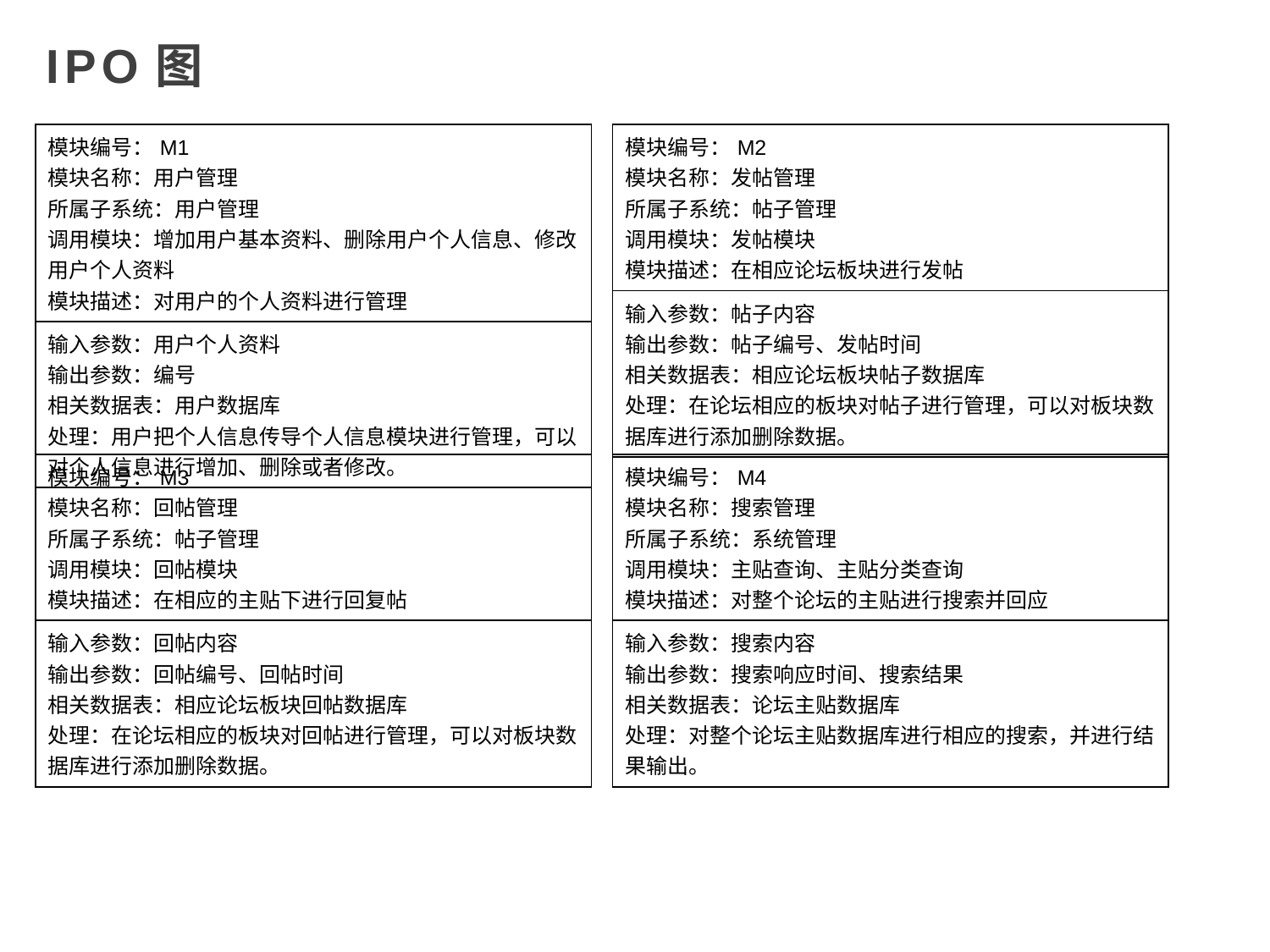

IPO图
| 模块编号：M1 模块名称：用户管理 所属子系统：用户管理 调用模块：增加用户基本资料、删除用户个人信息、修改用户个人资料 模块描述：对用户的个人资料进行管理 |
| --- |
| 输入参数：用户个人资料 输出参数：编号 相关数据表：用户数据库 处理：用户把个人信息传导个人信息模块进行管理，可以对个人信息进行增加、删除或者修改。 |
| 模块编号：M2 模块名称：发帖管理 所属子系统：帖子管理 调用模块：发帖模块 模块描述：在相应论坛板块进行发帖 |
| --- |
| 输入参数：帖子内容 输出参数：帖子编号、发帖时间 相关数据表：相应论坛板块帖子数据库 处理：在论坛相应的板块对帖子进行管理，可以对板块数据库进行添加删除数据。 |
| 模块编号：M3 模块名称：回帖管理 所属子系统：帖子管理 调用模块：回帖模块 模块描述：在相应的主贴下进行回复帖 |
| --- |
| 输入参数：回帖内容 输出参数：回帖编号、回帖时间 相关数据表：相应论坛板块回帖数据库 处理：在论坛相应的板块对回帖进行管理，可以对板块数据库进行添加删除数据。 |
| 模块编号：M4 模块名称：搜索管理 所属子系统：系统管理 调用模块：主贴查询、主贴分类查询 模块描述：对整个论坛的主贴进行搜索并回应 |
| --- |
| 输入参数：搜索内容 输出参数：搜索响应时间、搜索结果 相关数据表：论坛主贴数据库 处理：对整个论坛主贴数据库进行相应的搜索，并进行结果输出。 |